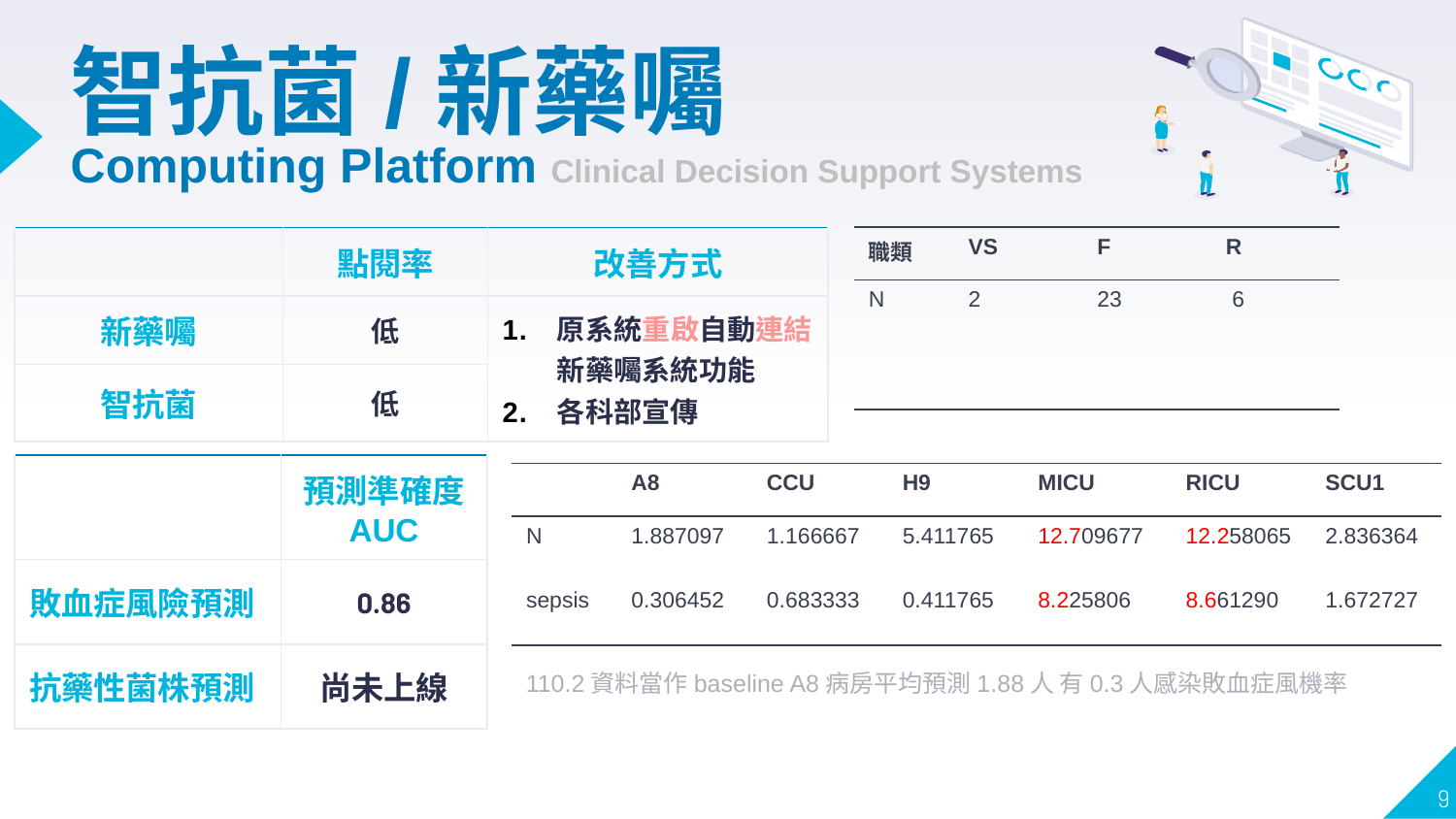

# 智抗菌/新藥囑 Computing Platform Clinical Decision Support Systems
| 職類 | VS | F | R |
| --- | --- | --- | --- |
| N | 2 | 23 | 6 |
|  |  |  |  |
|  | 點閱率 | 改善方式 |
| --- | --- | --- |
| 新藥囑 | 低 | 原系統重啟自動連結新藥囑系統功能 各科部宣傳 |
| 智抗菌 | 低 |  |
|  | 預測準確度 AUC |
| --- | --- |
| 敗血症風險預測 | 0.86 |
| 抗藥性菌株預測 | 尚未上線 |
|  | A8 | CCU | H9 | MICU | RICU | SCU1 |
| --- | --- | --- | --- | --- | --- | --- |
| N | 1.887097 | 1.166667 | 5.411765 | 12.709677 | 12.258065 | 2.836364 |
| sepsis | 0.306452 | 0.683333 | 0.411765 | 8.225806 | 8.661290 | 1.672727 |
110.2資料當作baseline A8病房平均預測1.88人 有0.3人感染敗血症風機率
9